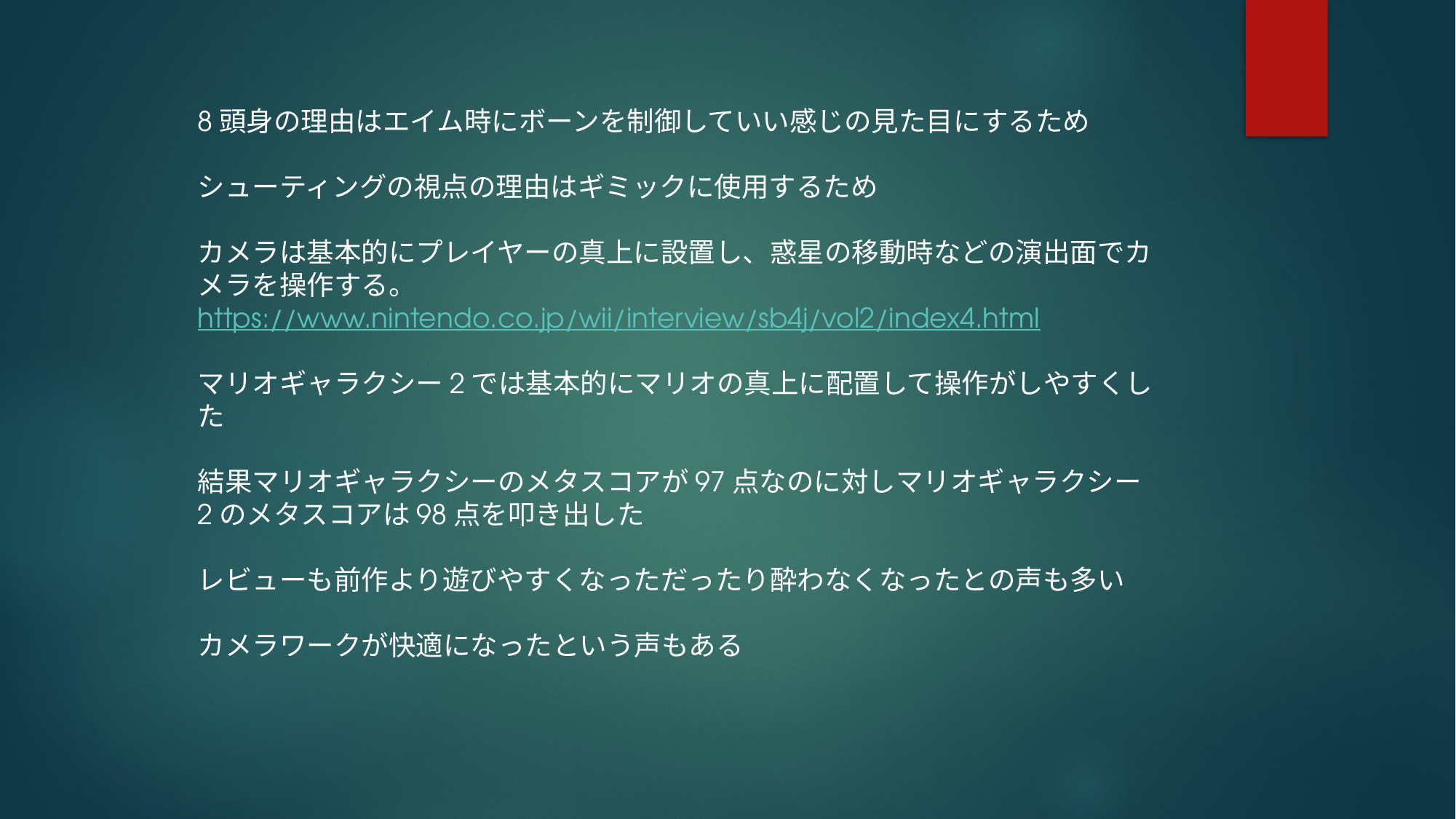

8頭身の理由はエイム時にボーンを制御していい感じの見た目にするため
シューティングの視点の理由はギミックに使用するため
カメラは基本的にプレイヤーの真上に設置し、惑星の移動時などの演出面でカメラを操作する。
https://www.nintendo.co.jp/wii/interview/sb4j/vol2/index4.html
マリオギャラクシー2では基本的にマリオの真上に配置して操作がしやすくした
結果マリオギャラクシーのメタスコアが97点なのに対しマリオギャラクシー2のメタスコアは98点を叩き出した
レビューも前作より遊びやすくなっただったり酔わなくなったとの声も多い
カメラワークが快適になったという声もある